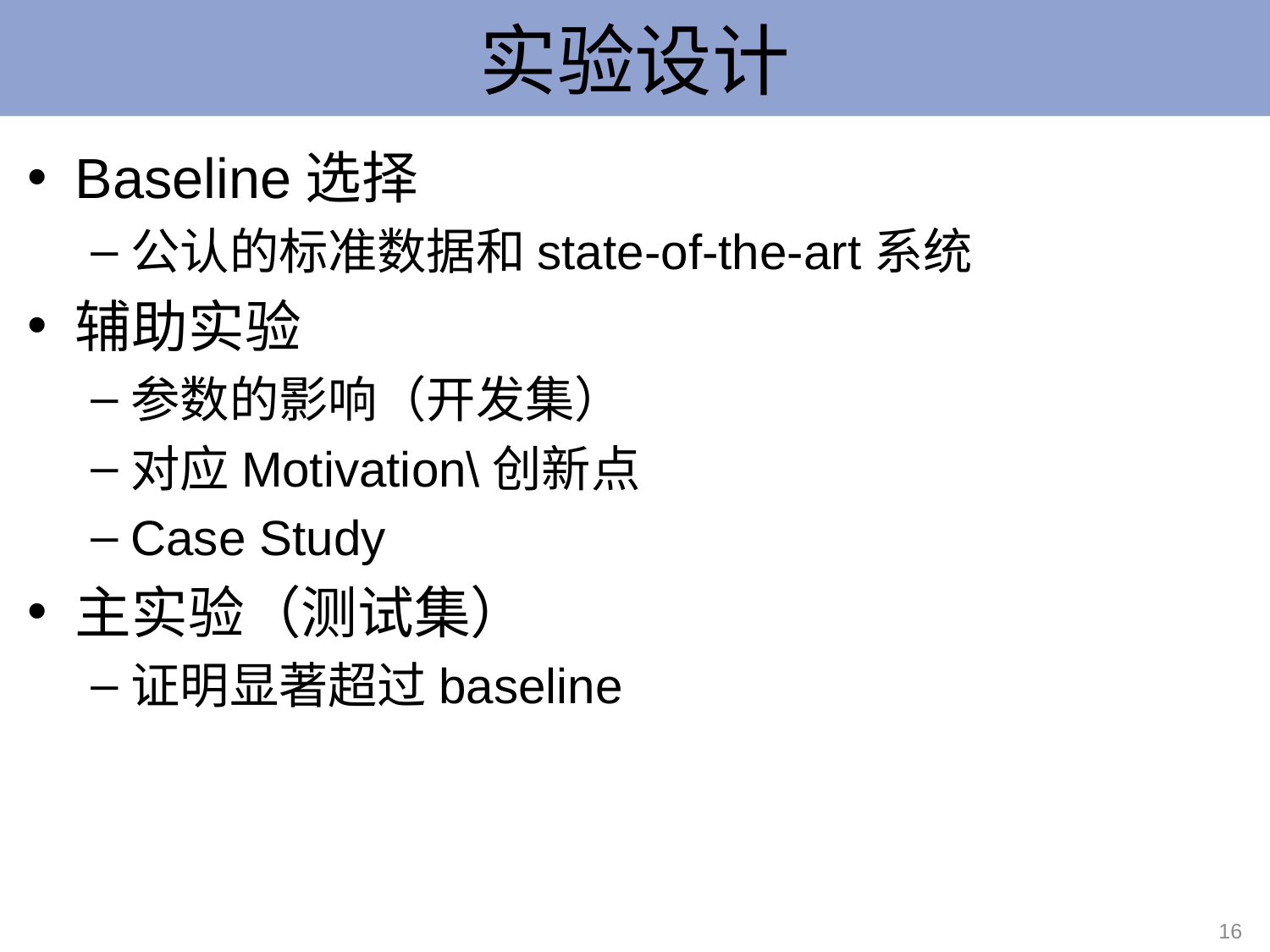

# 实验设计
Baseline选择
公认的标准数据和state-of-the-art系统
辅助实验
参数的影响（开发集）
对应Motivation\创新点
Case Study
主实验（测试集）
证明显著超过baseline
16